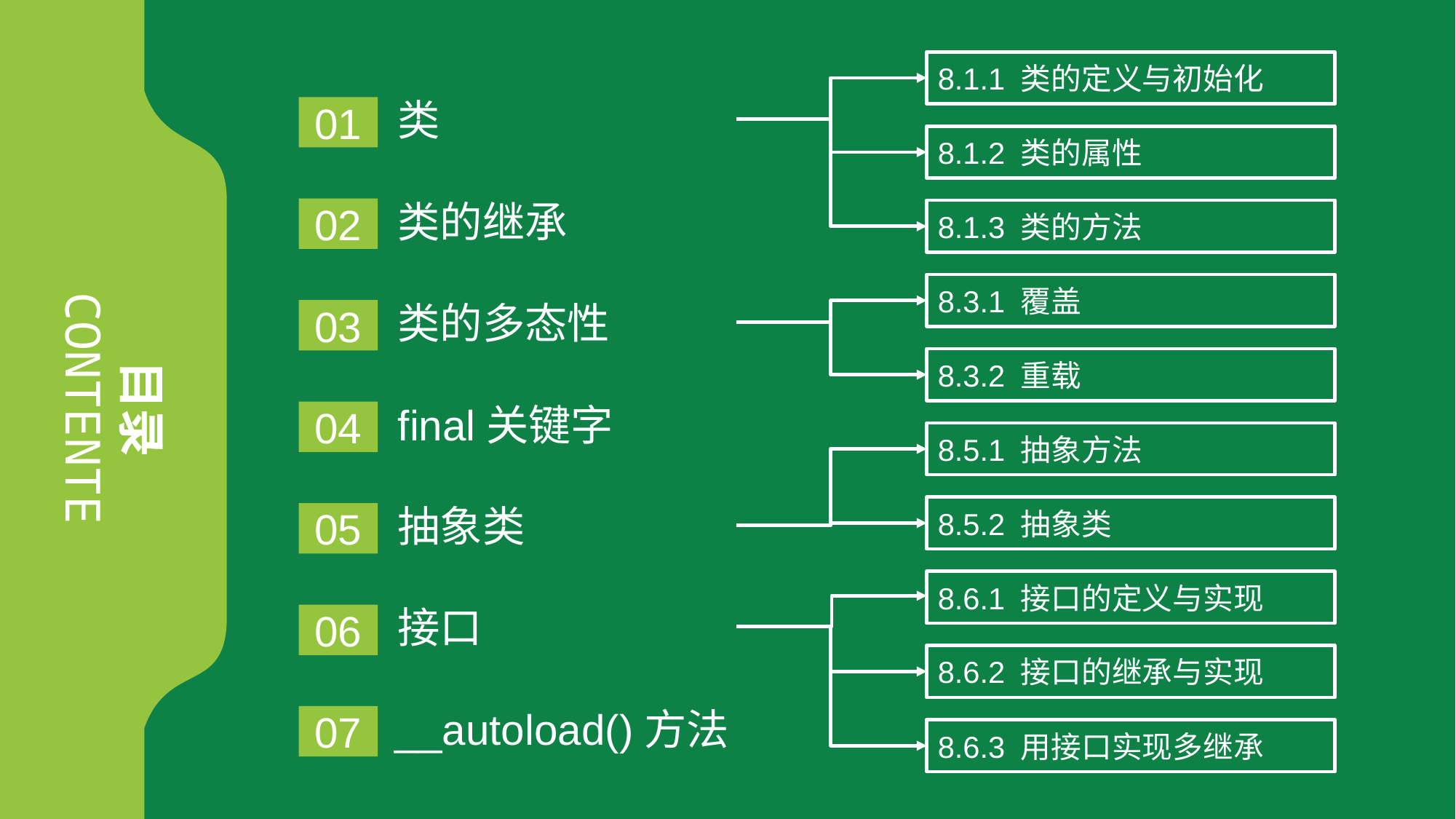

8.1.1 类的定义与初始化
类
01
8.1.2 类的属性
类的继承
02
8.1.3 类的方法
8.3.1 覆盖
类的多态性

03
目录
CONTENTE
8.3.2 重载
final关键字
04
8.5.1 抽象方法
抽象类
8.5.2 抽象类
05
8.6.1 接口的定义与实现
接口
06
8.6.2 接口的继承与实现
__autoload()方法
07
8.6.3 用接口实现多继承